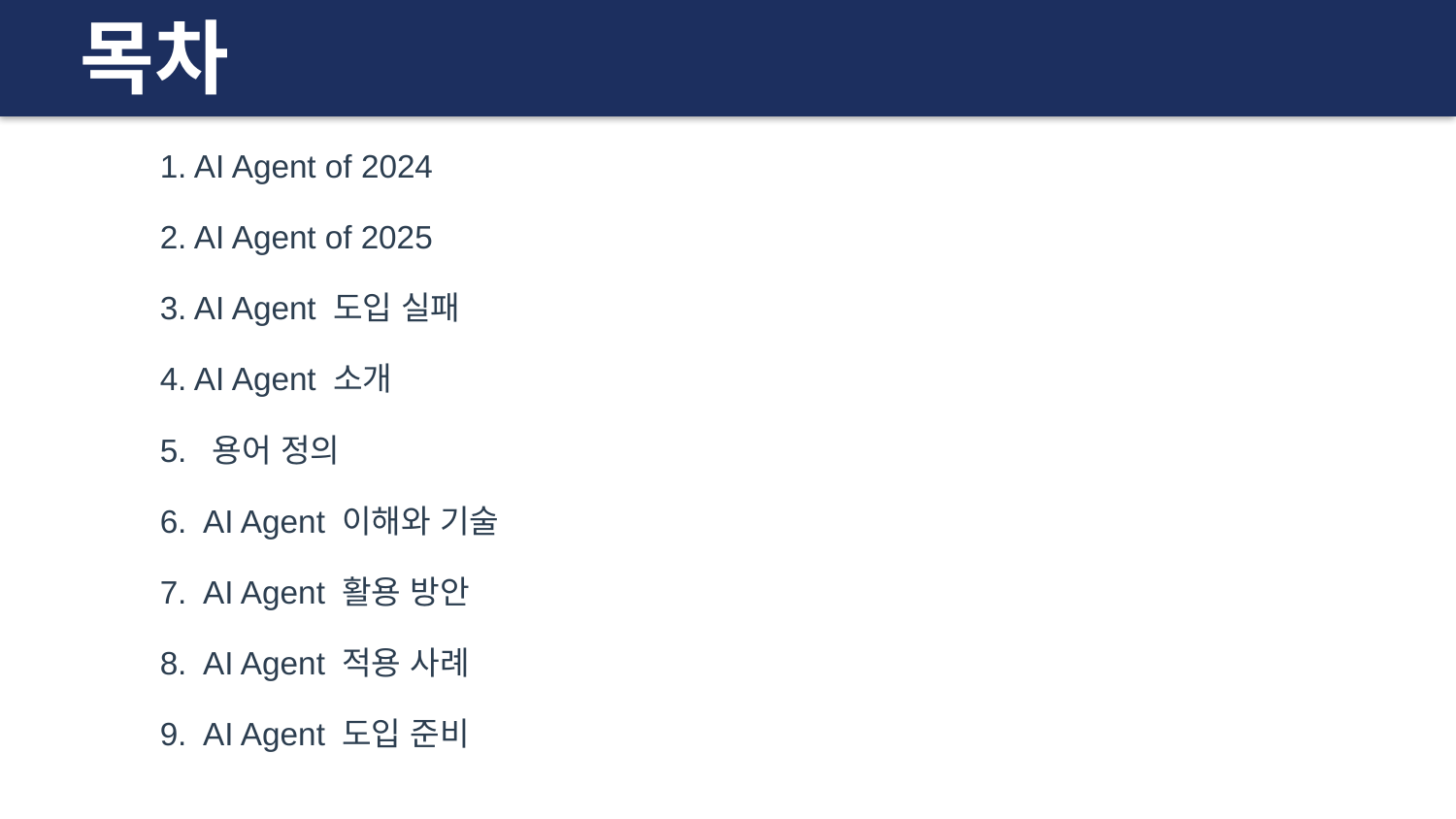

목차
1. AI Agent of 2024
2. AI Agent of 2025
3. AI Agent 도입 실패
4. AI Agent 소개
5.  용어 정의
6.  AI Agent 이해와 기술
7.  AI Agent 활용 방안
8.  AI Agent 적용 사례
9.  AI Agent 도입 준비